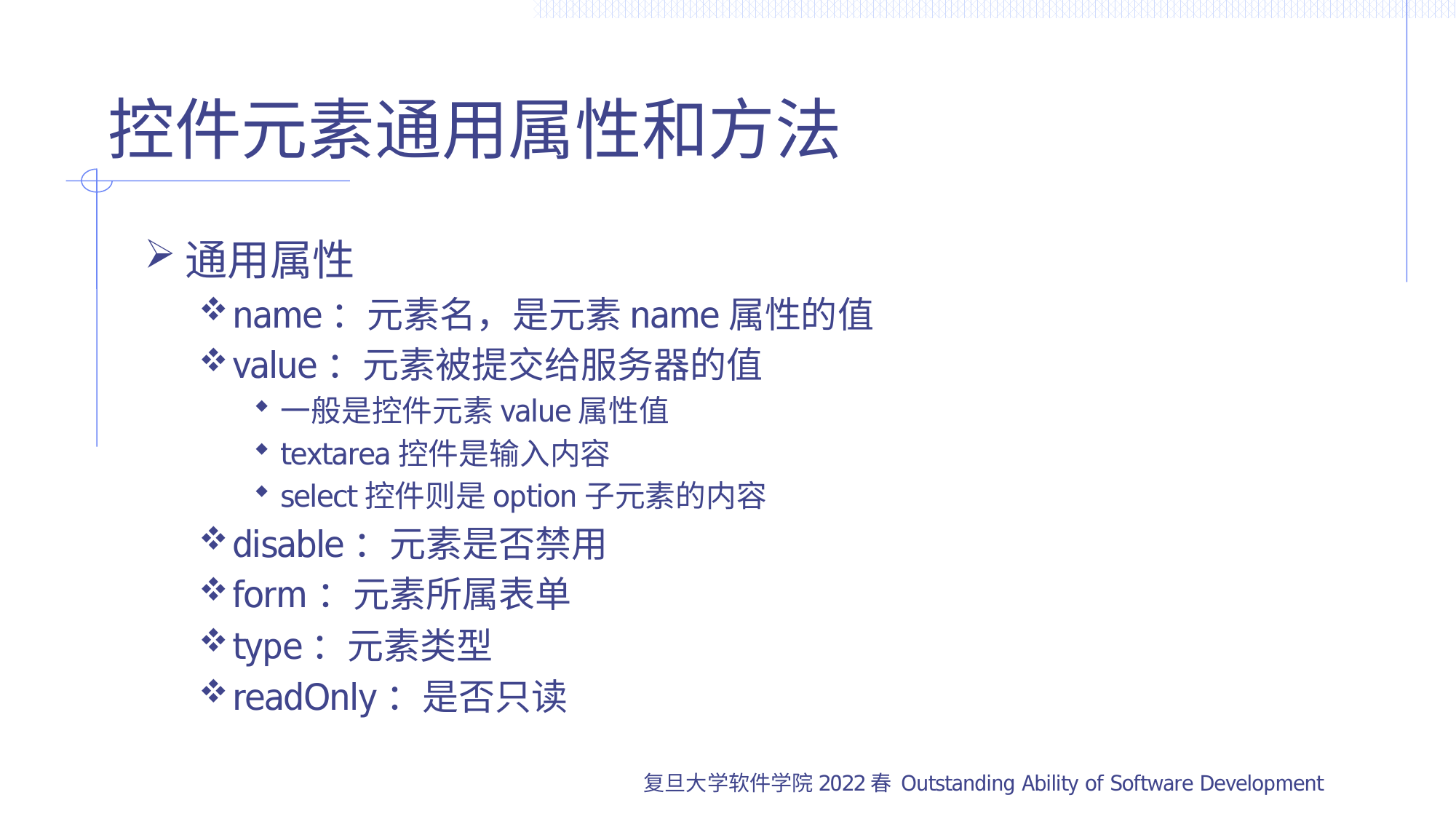

# 控件元素通用属性和方法
通用属性
name：元素名，是元素name属性的值
value：元素被提交给服务器的值
一般是控件元素value属性值
textarea控件是输入内容
select控件则是option子元素的内容
disable：元素是否禁用
form：元素所属表单
type：元素类型
readOnly：是否只读